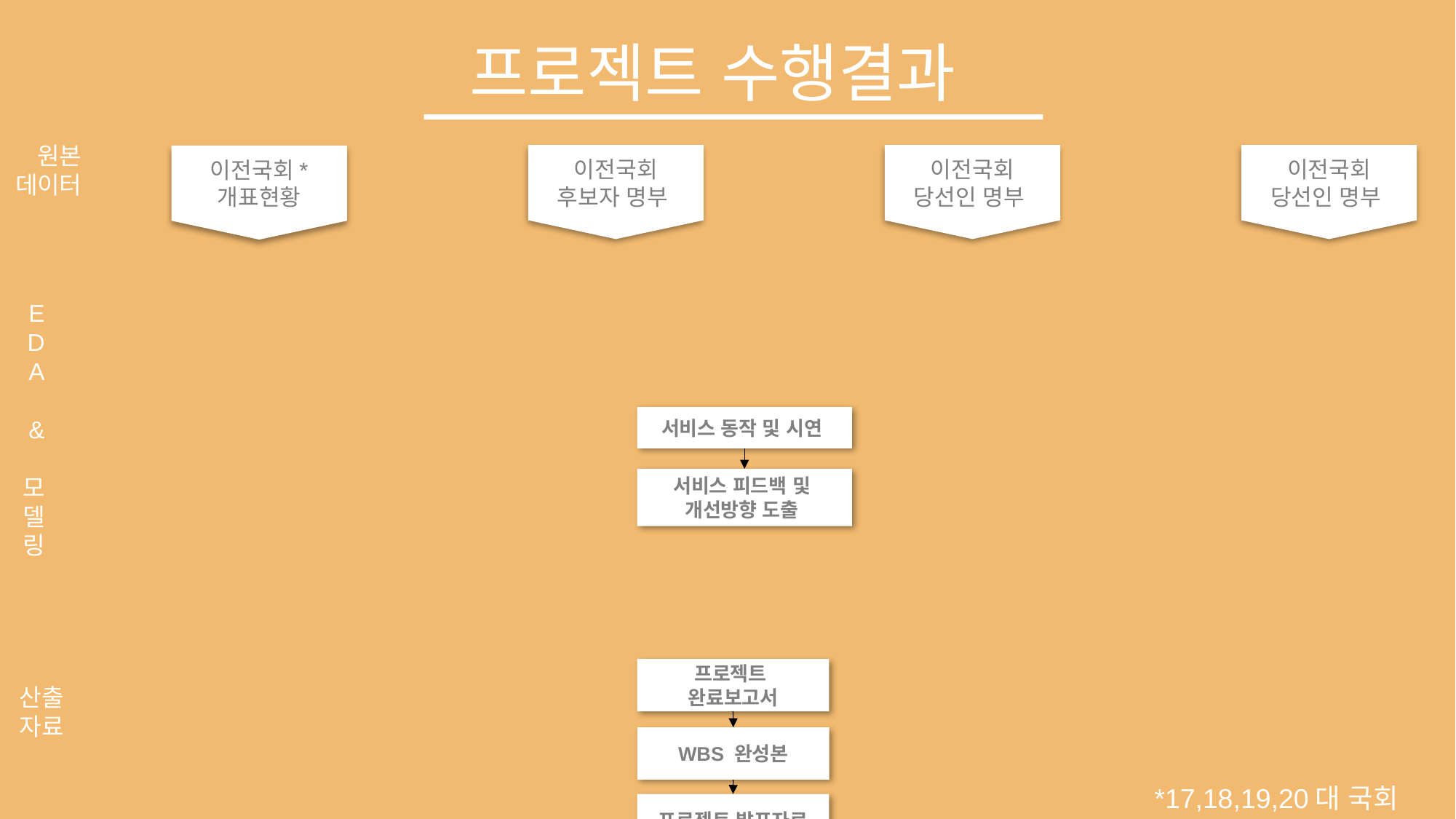

프로젝트 수행결과

원본
데이터
이전국회
후보자 명부
이전국회
당선인 명부
이전국회
당선인 명부
이전국회*
개표현황
E
D
A

&

모델링
서비스 동작 및 시연
서비스 피드백 및
개선방향 도출
프로젝트
완료보고서
산출
자료
WBS 완성본
*17,18,19,20대 국회
프로젝트 발표자료